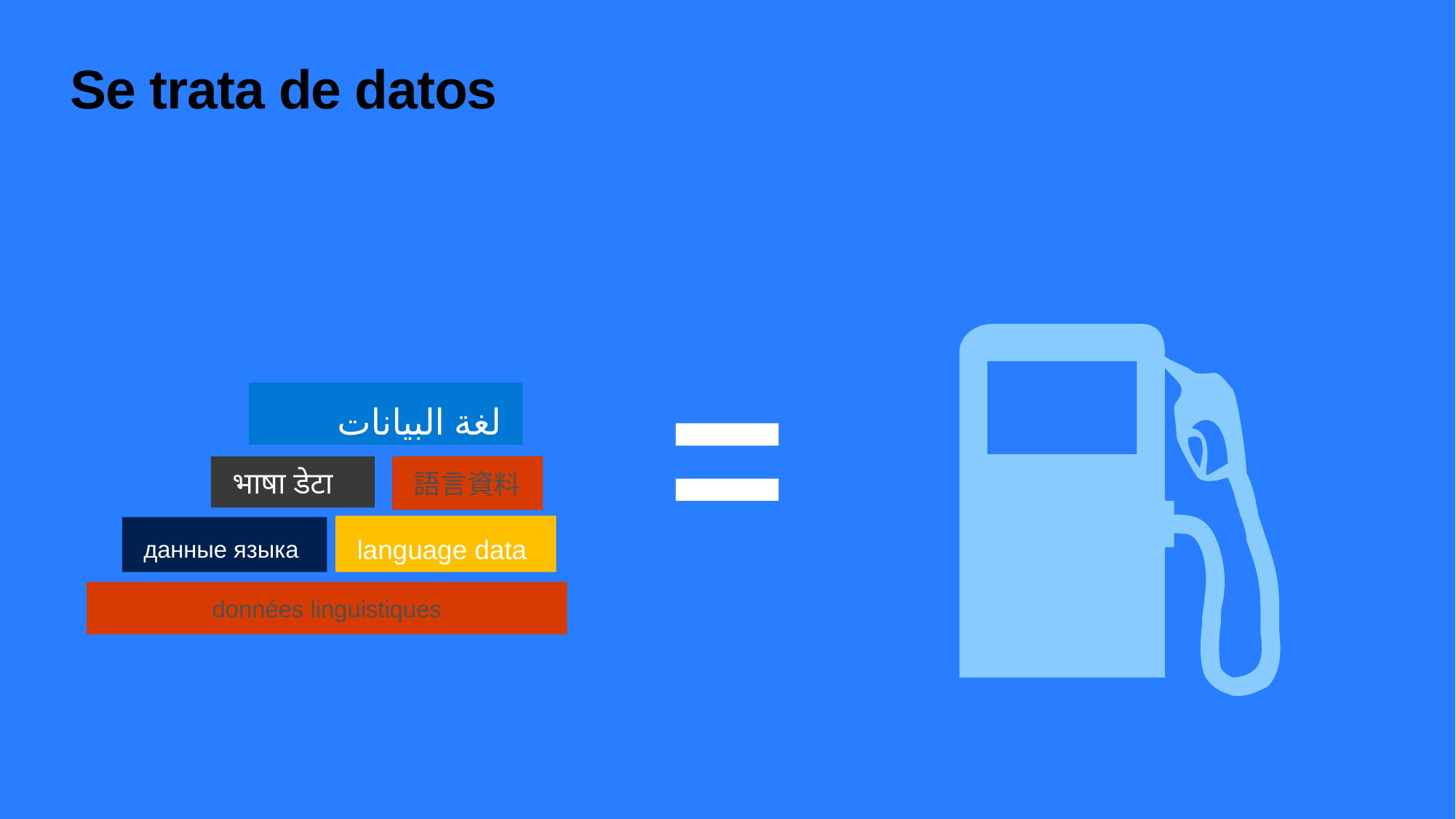

# Se trata de datos

=
لغة البيانات
भाषा डेटा
語言資料
language data
данные языка
données linguistiques